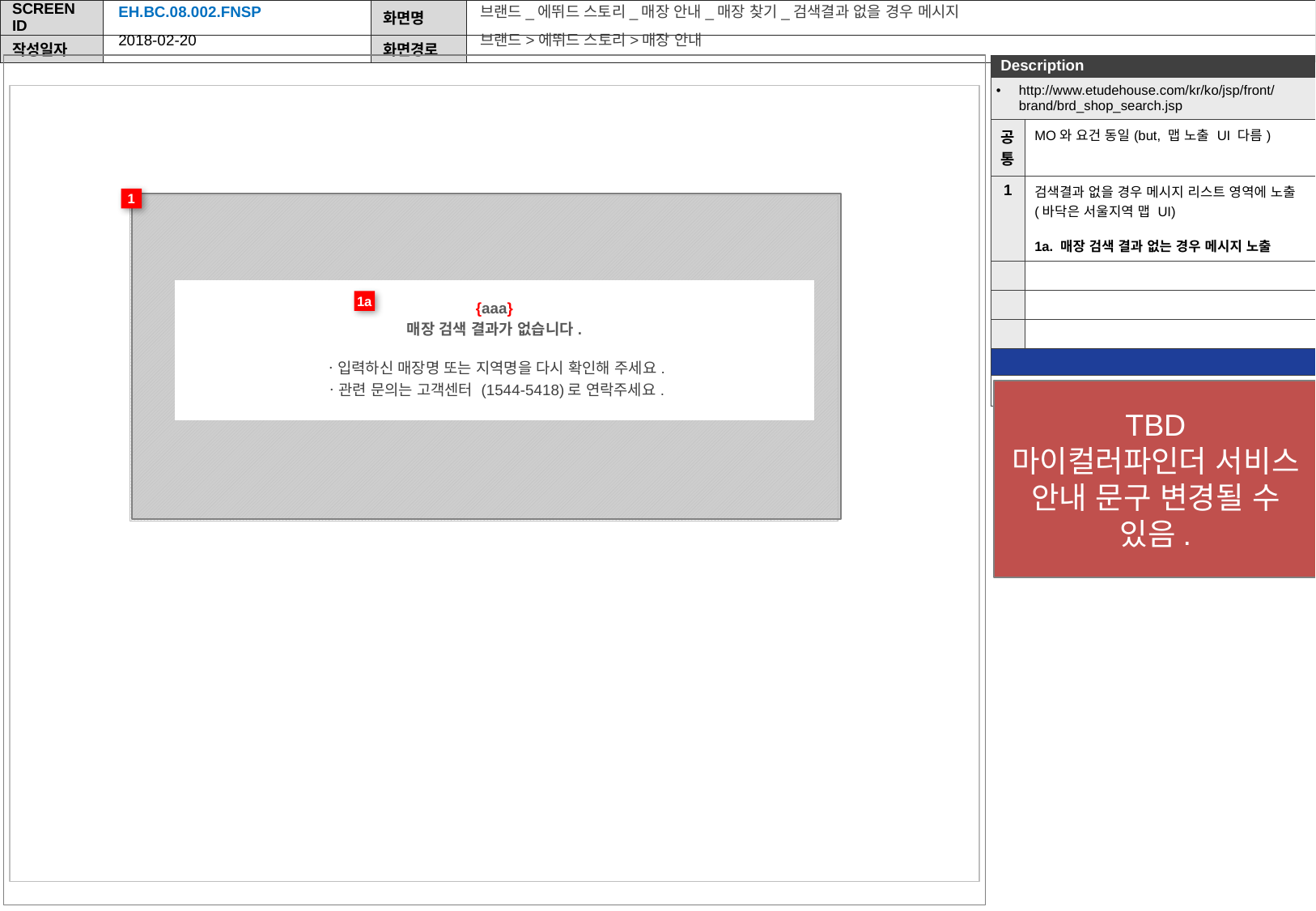

EH.BC.08.002.FNSP
브랜드_에뛰드 스토리_매장 안내_매장 찾기_검색결과 없을 경우 메시지
2018-02-20
브랜드>에뛰드 스토리>매장 안내

| Description |  |
| --- | --- |
| http://www.etudehouse.com/kr/ko/jsp/front/brand/brd\_shop\_search.jsp |  |
| 공통 | MO와 요건 동일(but, 맵 노출 UI 다름) |
| 1 | 검색결과 없을 경우 메시지 리스트 영역에 노출(바닥은 서울지역 맵 UI) 1a. 매장 검색 결과 없는 경우 메시지 노출 |
|  |  |
|  |  |
|  |  |
|  |  |
| 신규 |  |

1

| {aaa} 매장 검색 결과가 없습니다. ㆍ입력하신 매장명 또는 지역명을 다시 확인해 주세요. ㆍ관련 문의는 고객센터 (1544-5418)로 연락주세요. |
| --- |
1a
TBD
마이컬러파인더 서비스 안내 문구 변경될 수 있음.